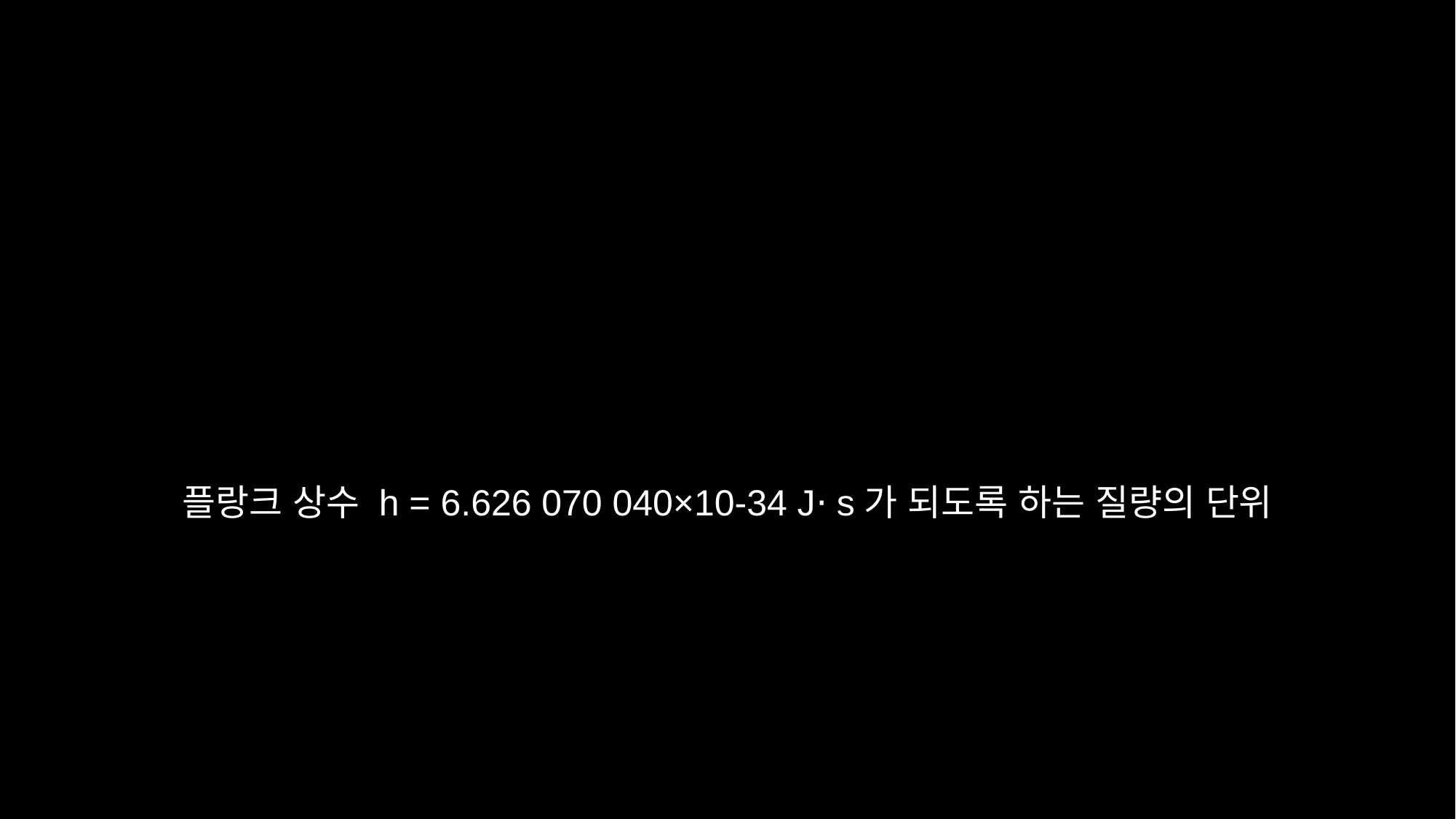

1kg
플랑크 상수 h = 6.626 070 040×10-34 J⋅s가 되도록 하는 질량의 단위